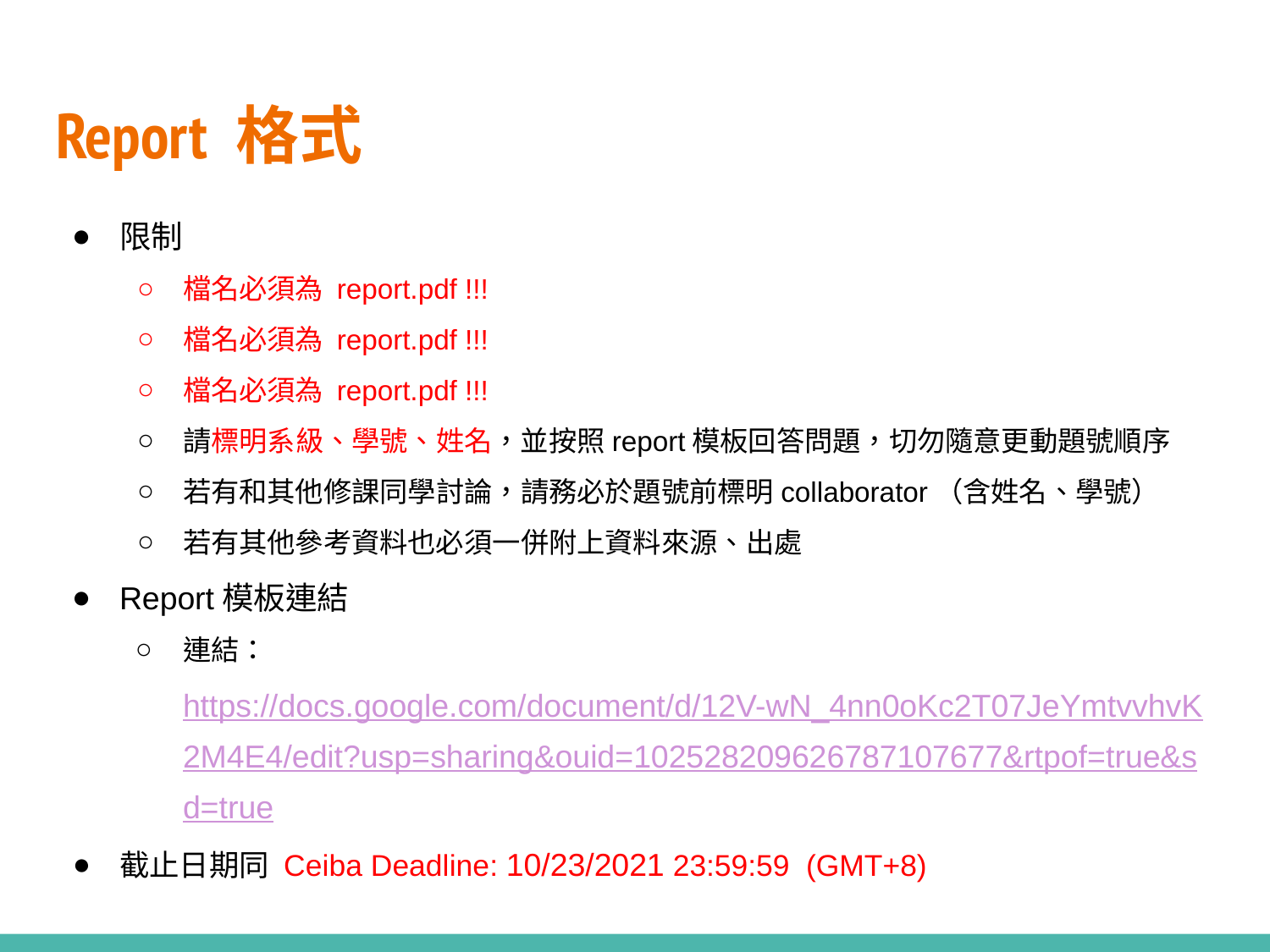

# Report 格式
限制
檔名必須為 report.pdf !!!
檔名必須為 report.pdf !!!
檔名必須為 report.pdf !!!
請標明系級、學號、姓名，並按照report模板回答問題，切勿隨意更動題號順序
若有和其他修課同學討論，請務必於題號前標明collaborator（含姓名、學號）
若有其他參考資料也必須一併附上資料來源、出處
Report模板連結
連結：https://docs.google.com/document/d/12V-wN_4nn0oKc2T07JeYmtvvhvK2M4E4/edit?usp=sharing&ouid=102528209626787107677&rtpof=true&sd=true
截止日期同 Ceiba Deadline: 10/23/2021 23:59:59  (GMT+8)